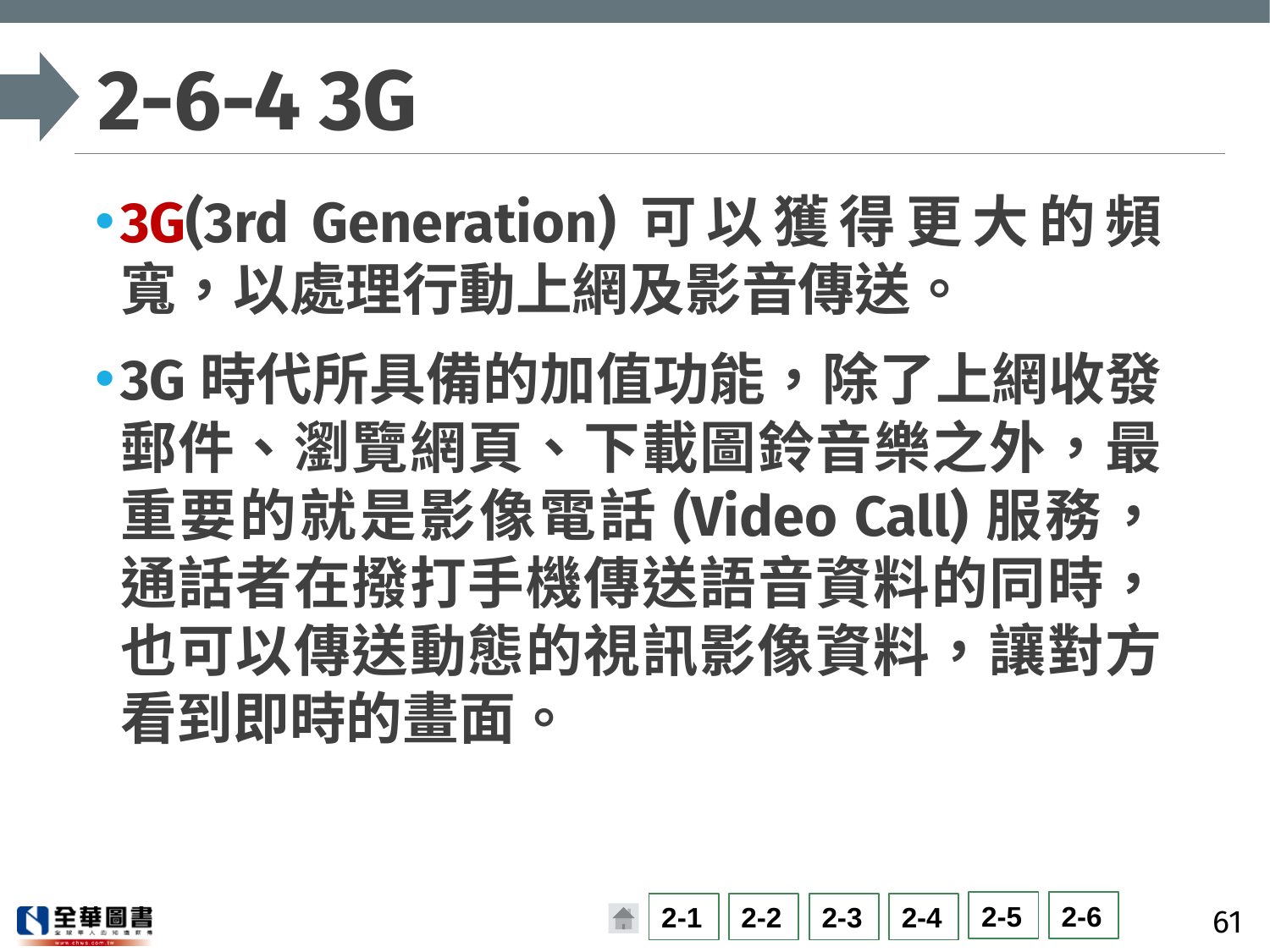

# 2-6-4 3G
3G(3rd Generation)可以獲得更大的頻寬，以處理行動上網及影音傳送。
3G時代所具備的加值功能，除了上網收發郵件、瀏覽網頁、下載圖鈴音樂之外，最重要的就是影像電話(Video Call)服務，通話者在撥打手機傳送語音資料的同時，也可以傳送動態的視訊影像資料，讓對方看到即時的畫面。
61